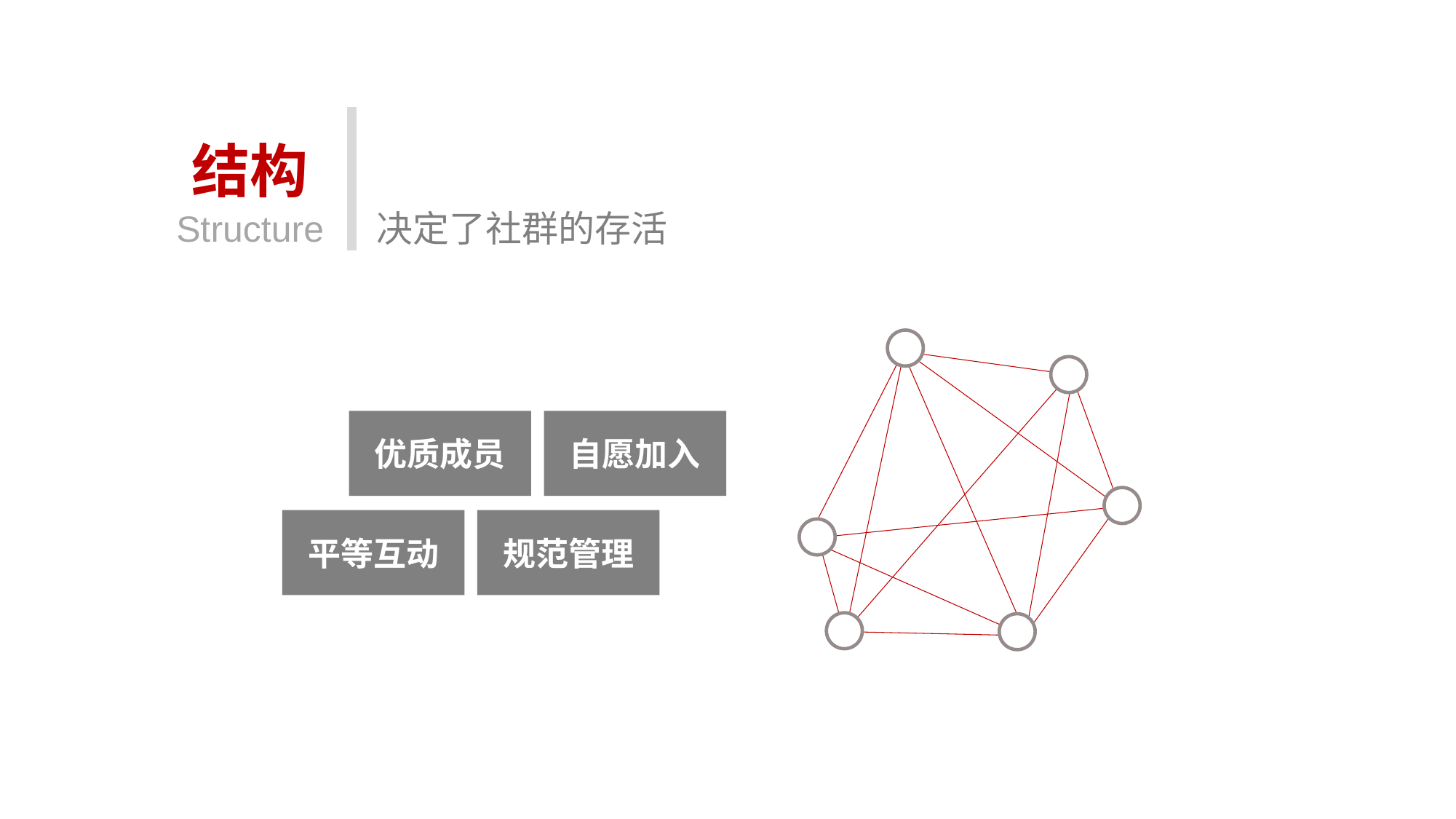

结构
Structure
决定了社群的存活

优质成员
自愿加入
规范管理
平等互动